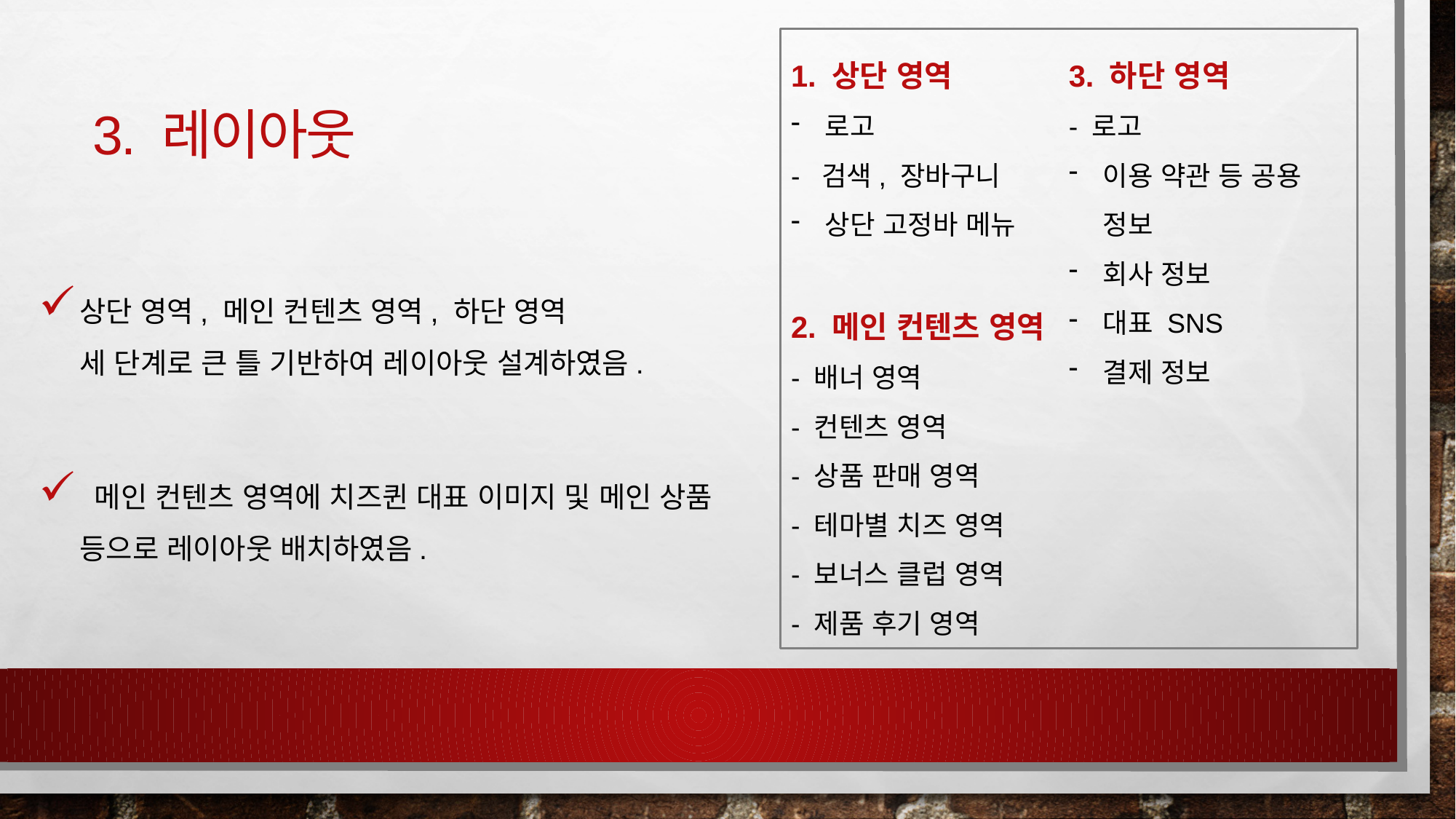

1. 상단 영역
로고
-  검색, 장바구니
상단 고정바 메뉴

2. 메인 컨텐츠 영역
- 배너 영역
- 컨텐츠 영역
- 상품 판매 영역
- 테마별 치즈 영역
- 보너스 클럽 영역
- 제품 후기 영역
3. 하단 영역
- 로고
이용 약관 등 공용 정보
회사 정보
대표 SNS
결제 정보
# 3. 레이아웃
상단 영역, 메인 컨텐츠 영역, 하단 영역
세 단계로 큰 틀 기반하여 레이아웃 설계하였음.

 메인 컨텐츠 영역에 치즈퀸 대표 이미지 및 메인 상품 등으로 레이아웃 배치하였음.